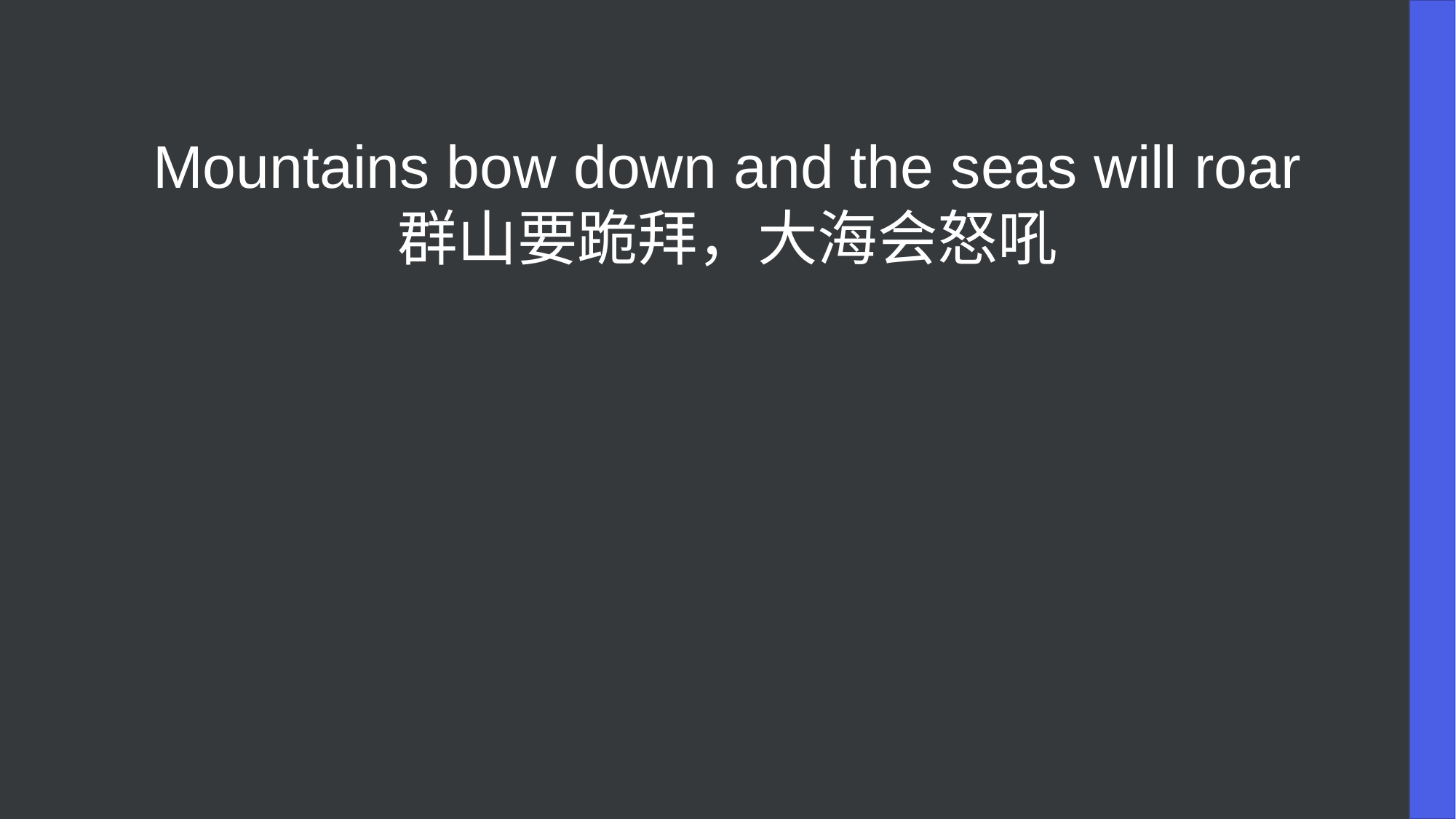

Mountains bow down and the seas will roar
群山要跪拜，大海会怒吼